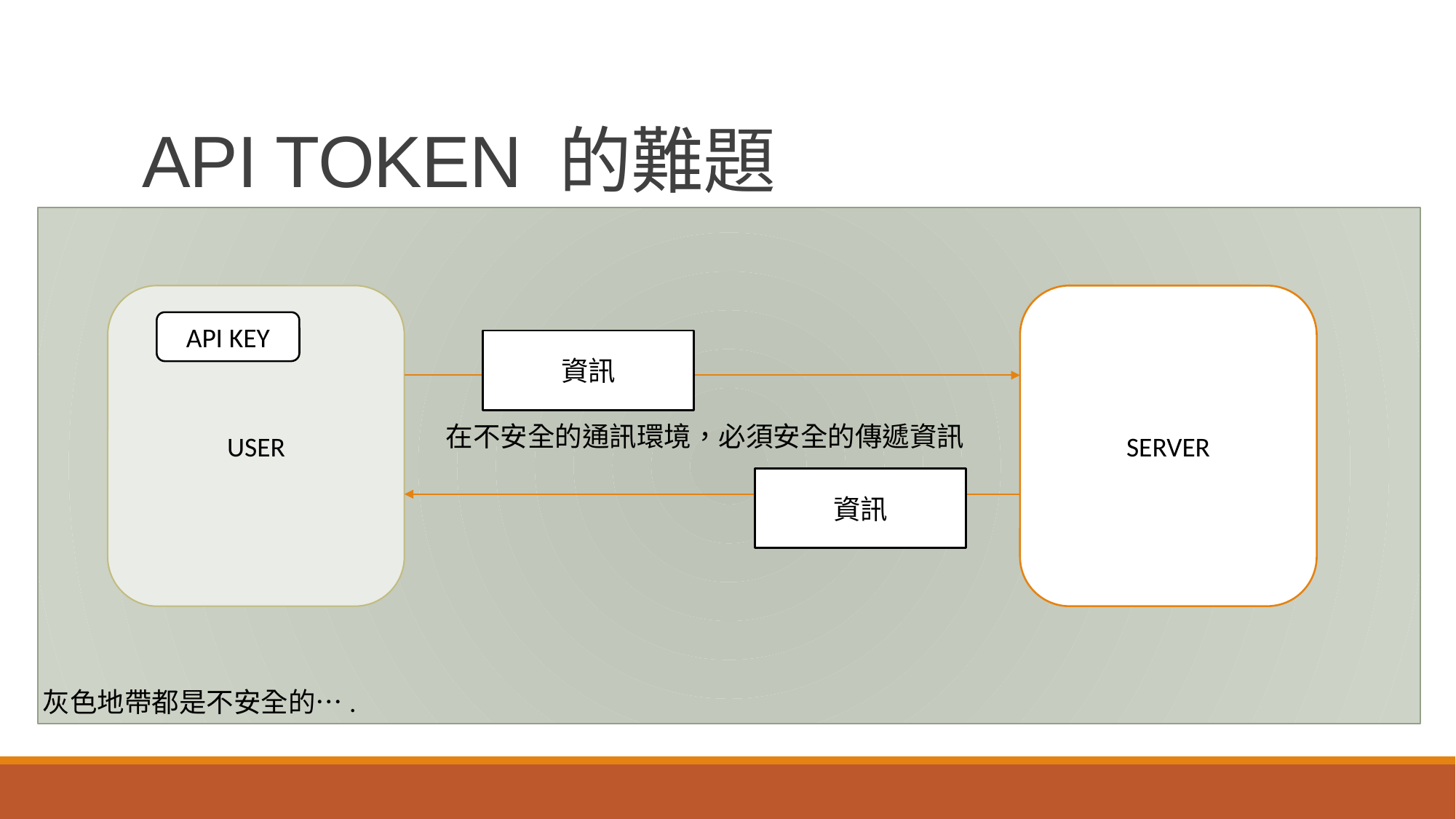

# API TOKEN 的難題

USER
SERVER
API KEY
資訊
在不安全的通訊環境，必須安全的傳遞資訊
資訊
灰色地帶都是不安全的….